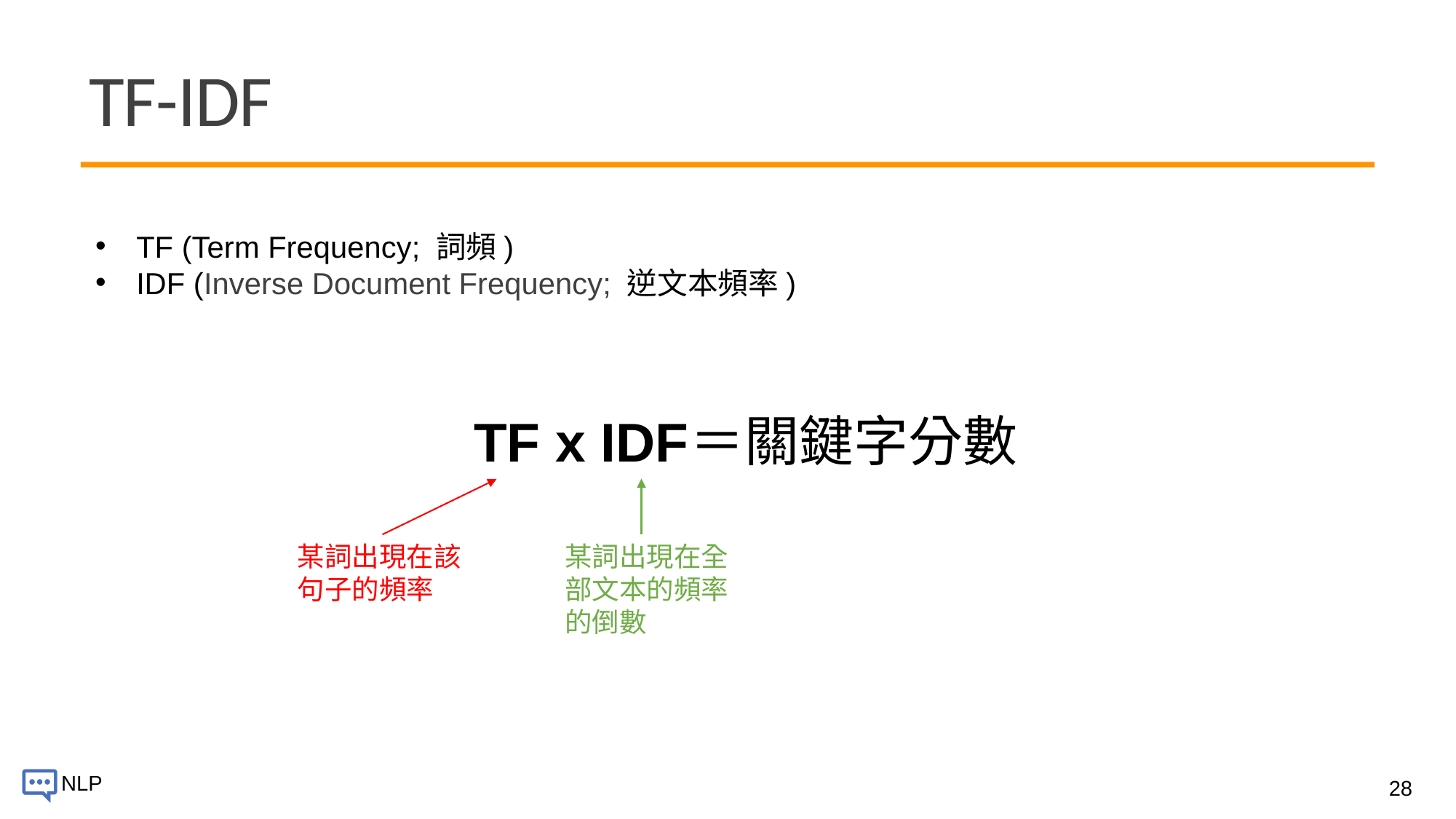

# TF-IDF
TF (Term Frequency; 詞頻)
IDF (Inverse Document Frequency; 逆文本頻率)
＝關鍵字分數
TF x IDF
某詞出現在全部文本的頻率的倒數
某詞出現在該句子的頻率
28